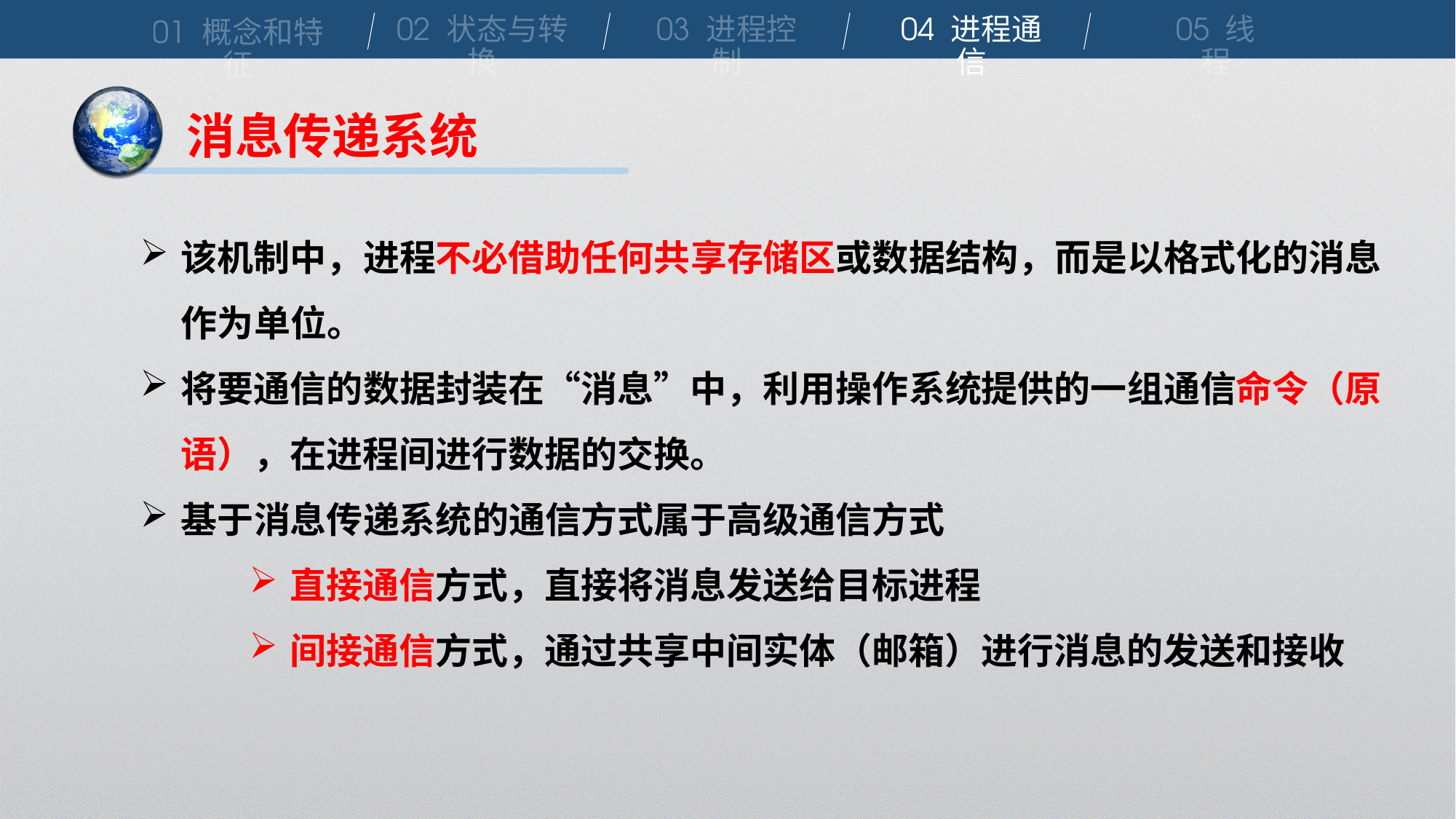

02 状态与转换
03 进程控制
04 进程通信
05 线程
01 概念和特征
消息传递系统
该机制中，进程不必借助任何共享存储区或数据结构，而是以格式化的消息作为单位。
将要通信的数据封装在“消息”中，利用操作系统提供的一组通信命令（原语），在进程间进行数据的交换。
基于消息传递系统的通信方式属于高级通信方式
直接通信方式，直接将消息发送给目标进程
间接通信方式，通过共享中间实体（邮箱）进行消息的发送和接收